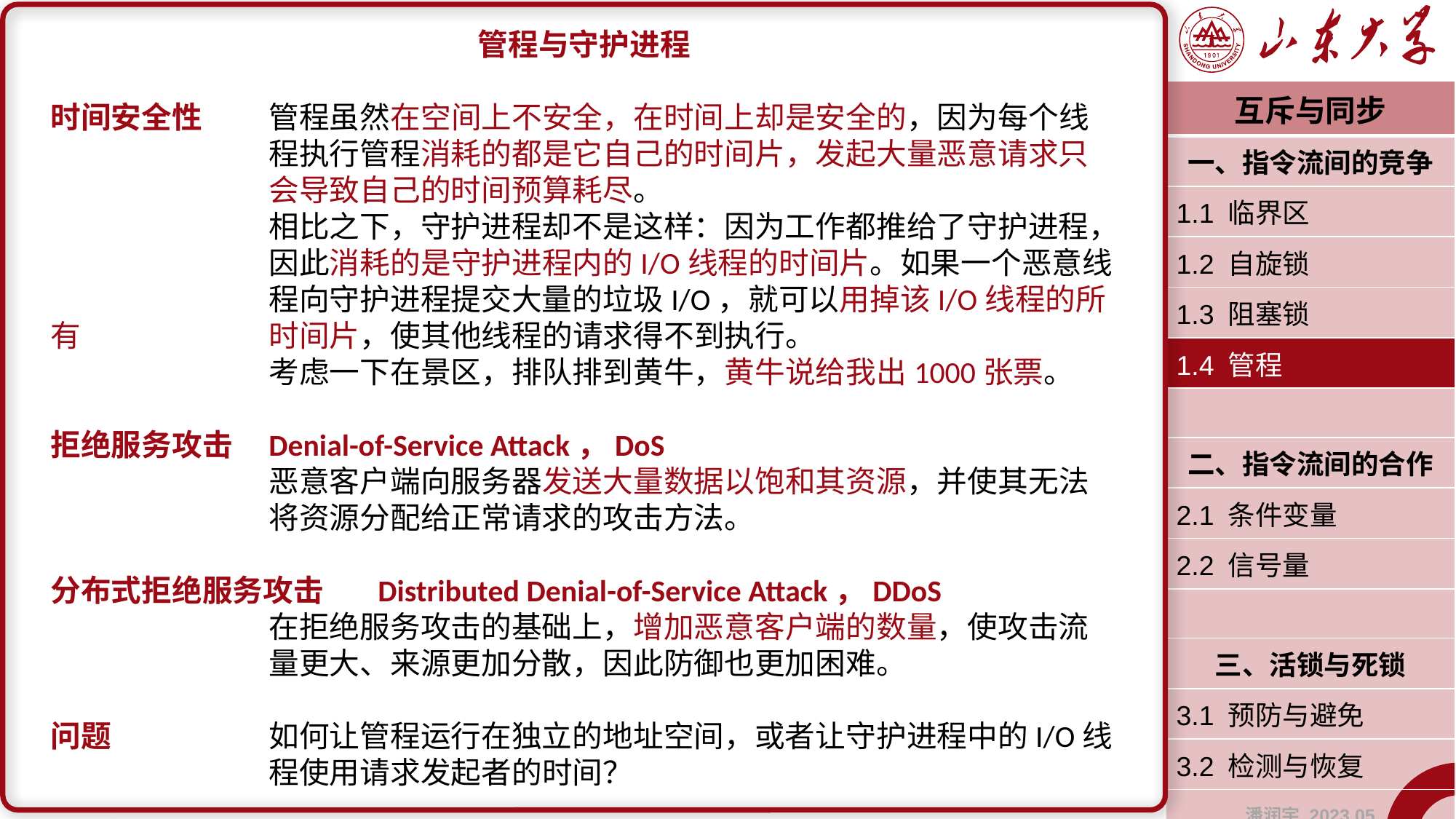

管程与守护进程

时间安全性	管程虽然在空间上不安全，在时间上却是安全的，因为每个线		程执行管程消耗的都是它自己的时间片，发起大量恶意请求只		会导致自己的时间预算耗尽。
		相比之下，守护进程却不是这样：因为工作都推给了守护进程，		因此消耗的是守护进程内的I/O线程的时间片。如果一个恶意线		程向守护进程提交大量的垃圾I/O，就可以用掉该I/O线程的所有		时间片，使其他线程的请求得不到执行。
		考虑一下在景区，排队排到黄牛，黄牛说给我出1000张票。

拒绝服务攻击	Denial-of-Service Attack，DoS
		恶意客户端向服务器发送大量数据以饱和其资源，并使其无法		将资源分配给正常请求的攻击方法。

分布式拒绝服务攻击	Distributed Denial-of-Service Attack，DDoS
		在拒绝服务攻击的基础上，增加恶意客户端的数量，使攻击流		量更大、来源更加分散，因此防御也更加困难。

问题		如何让管程运行在独立的地址空间，或者让守护进程中的I/O线		程使用请求发起者的时间？
| 互斥与同步 |
| --- |
| 一、指令流间的竞争 |
| 1.1 临界区 |
| 1.2 自旋锁 |
| 1.3 阻塞锁 |
| 1.4 管程 |
|  |
| 二、指令流间的合作 |
| 2.1 条件变量 |
| 2.2 信号量 |
|  |
| 三、活锁与死锁 |
| 3.1 预防与避免 |
| 3.2 检测与恢复 |
| 潘润宇 2023.05 |